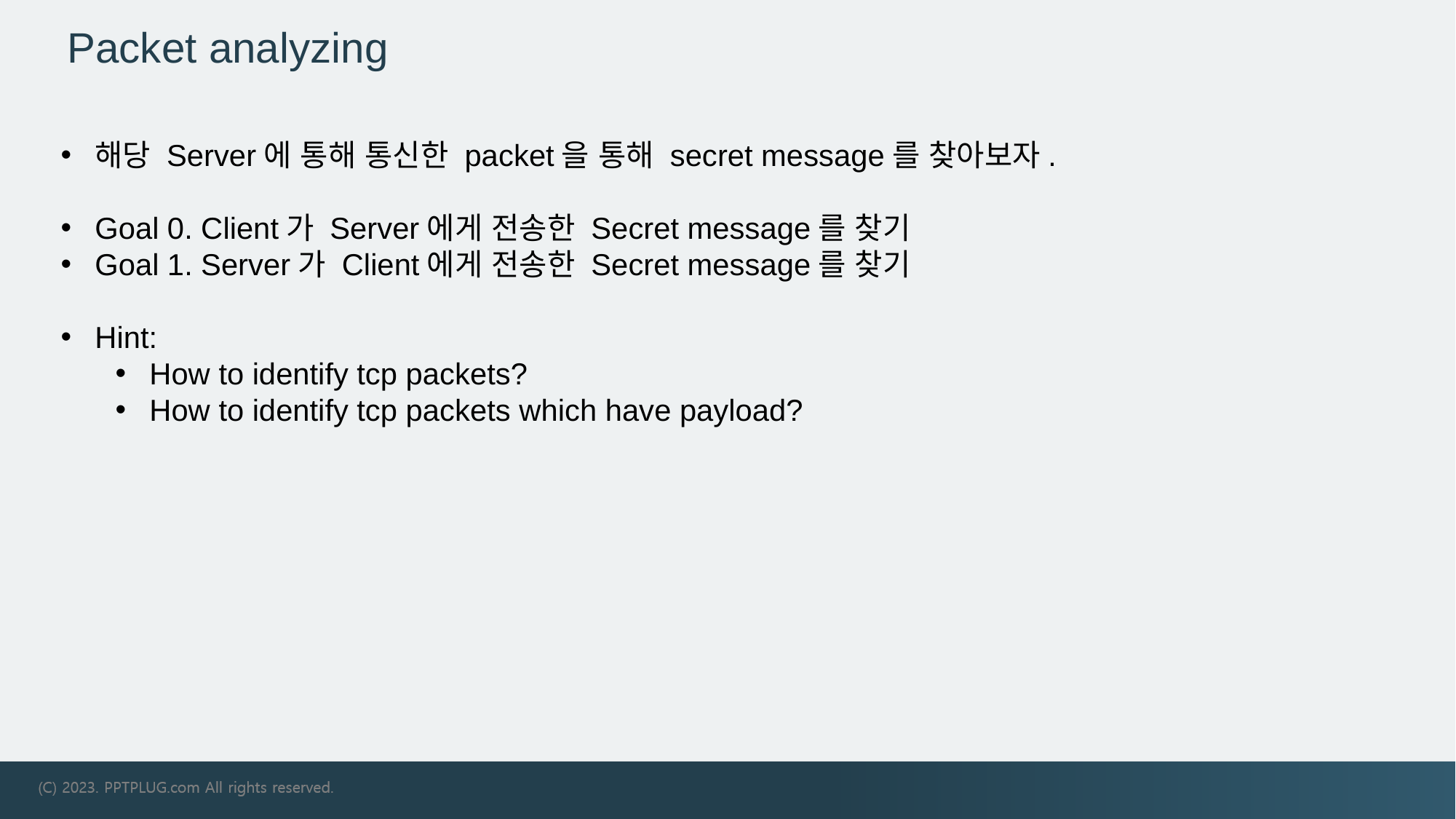

# Packet analyzing
해당 Server에 통해 통신한 packet을 통해 secret message를 찾아보자.

Goal 0. Client가 Server에게 전송한 Secret message를 찾기
Goal 1. Server가 Client에게 전송한 Secret message를 찾기

Hint:
How to identify tcp packets?
How to identify tcp packets which have payload?